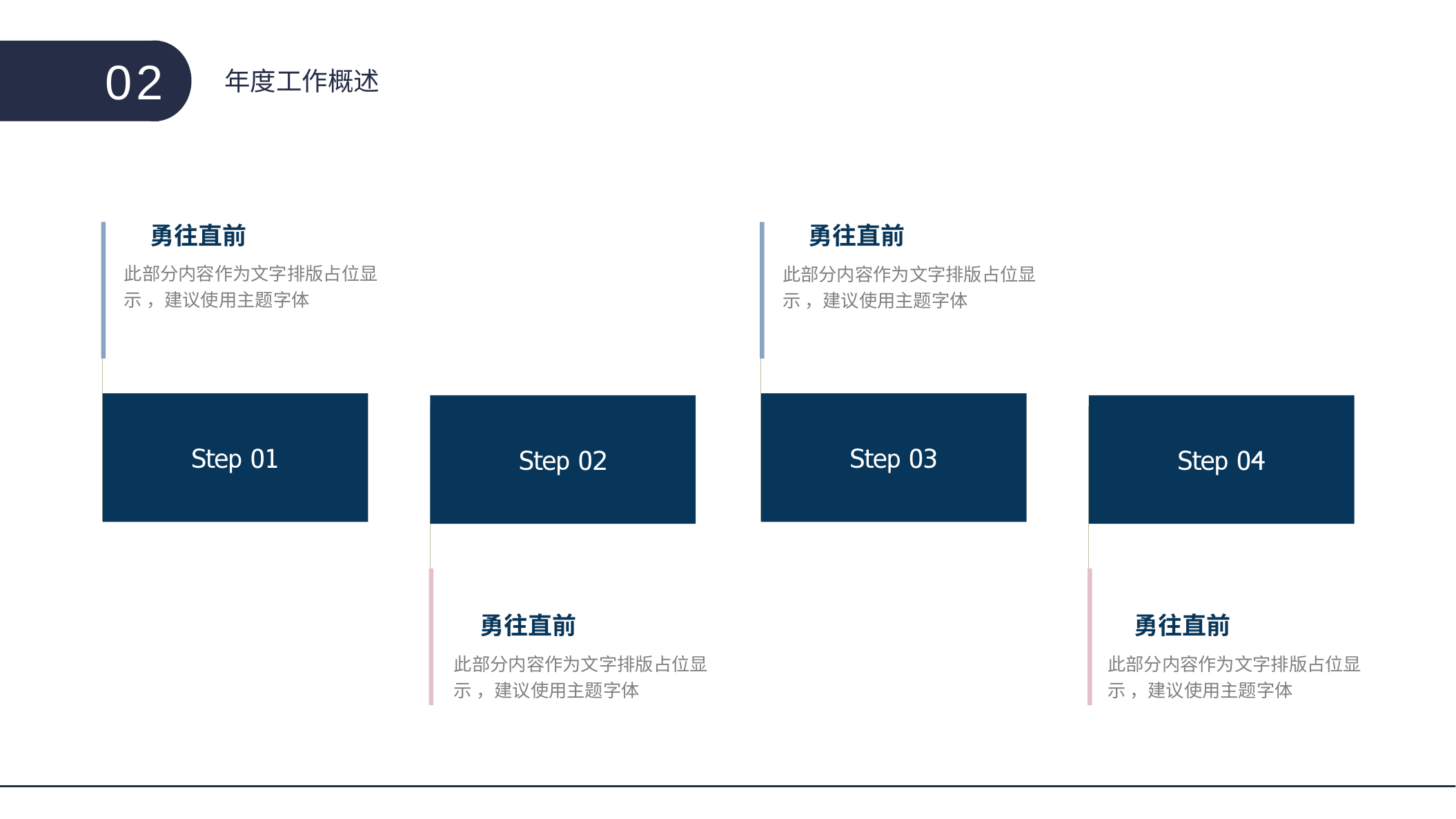

02
年度工作概述
勇往直前
此部分内容作为文字排版占位显示 ，建议使用主题字体
勇往直前
此部分内容作为文字排版占位显示 ，建议使用主题字体

Step 01
Step 03
Step 02
Step 04

勇往直前
此部分内容作为文字排版占位显示 ，建议使用主题字体
勇往直前
此部分内容作为文字排版占位显示 ，建议使用主题字体